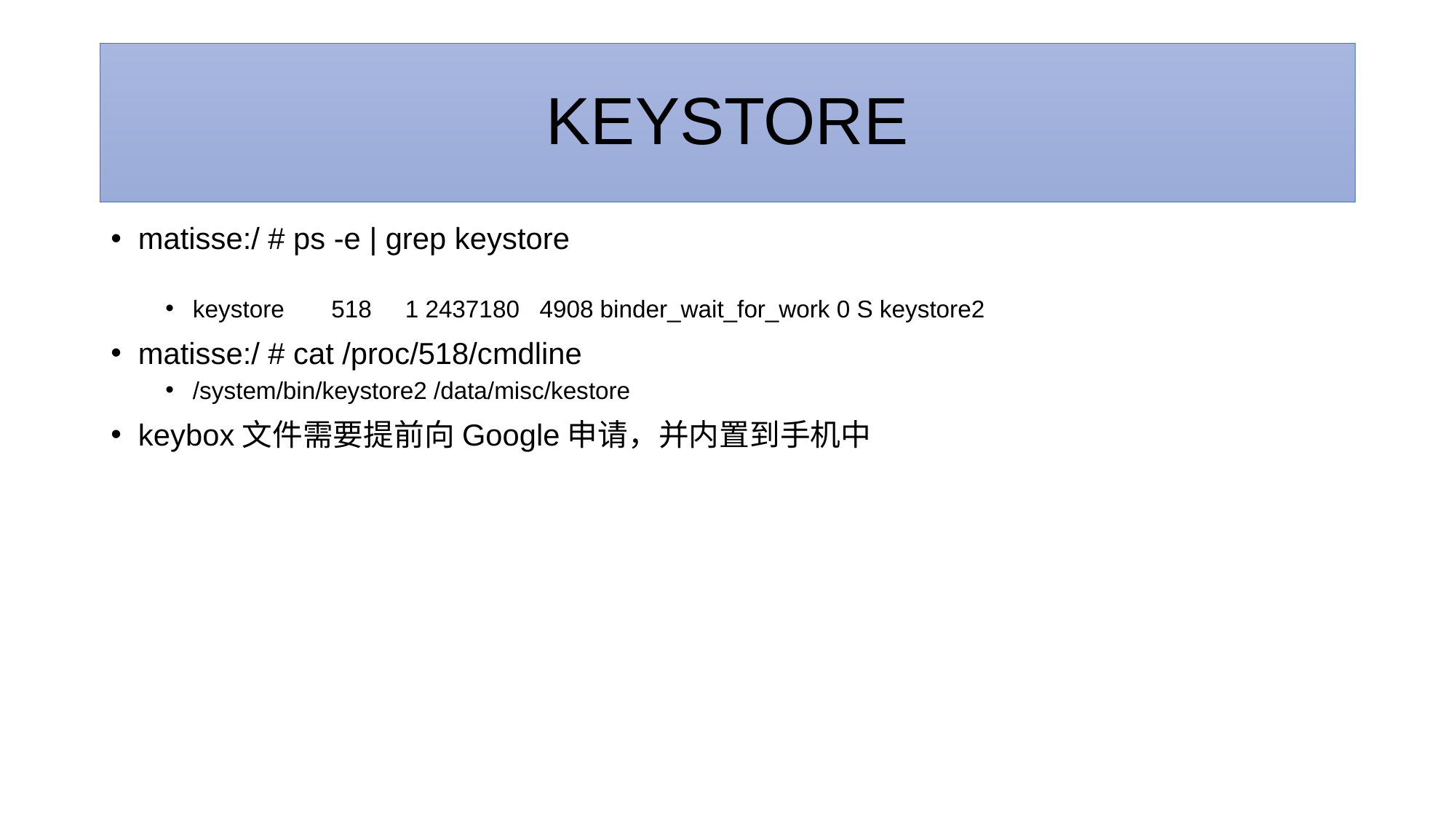

# KEYSTORE
matisse:/ # ps -e | grep keystore
keystore       518     1 2437180   4908 binder_wait_for_work 0 S keystore2
matisse:/ # cat /proc/518/cmdline
/system/bin/keystore2 /data/misc/kestore
keybox文件需要提前向Google申请，并内置到手机中